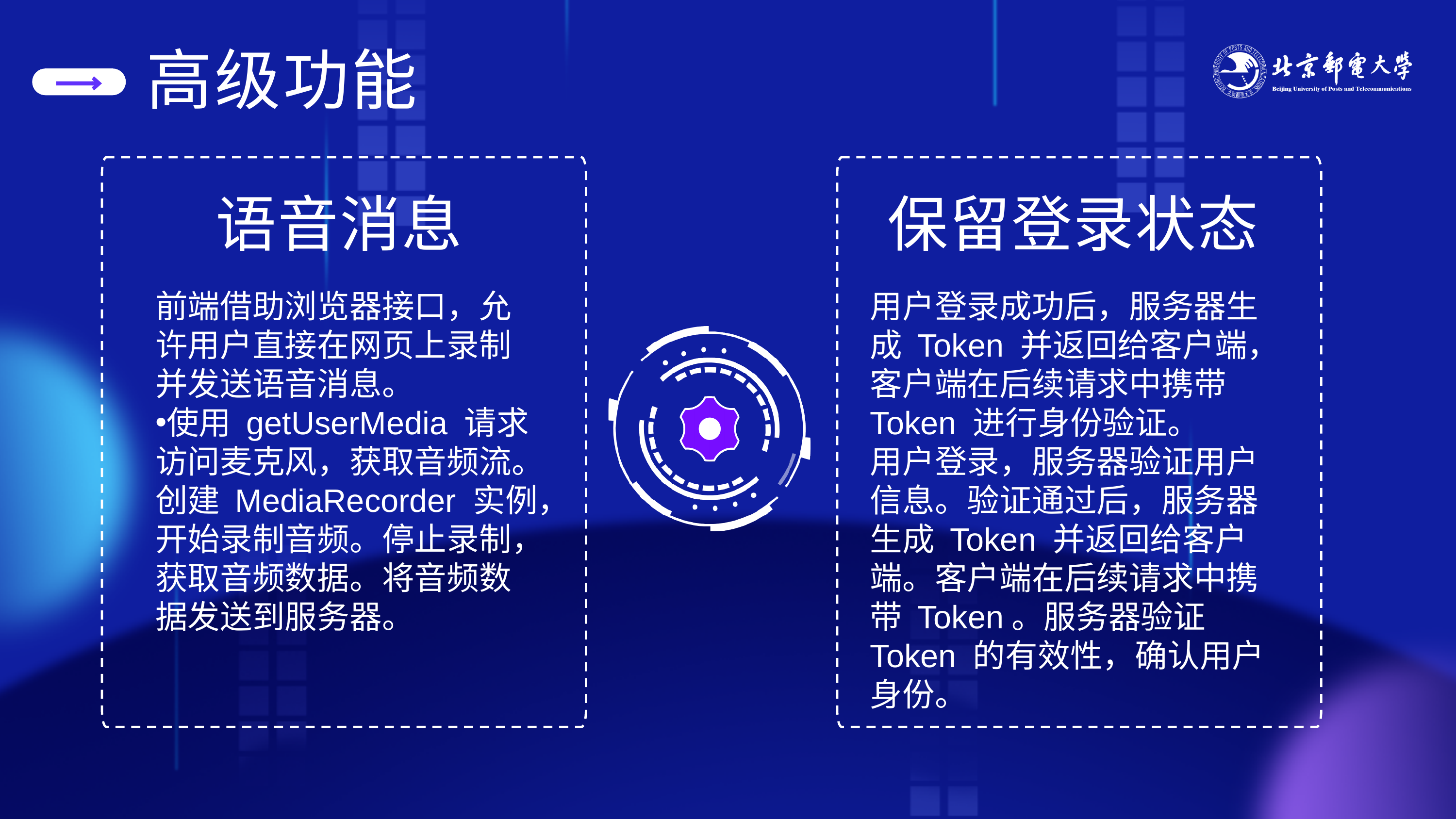

高级功能

语音消息
保留登录状态
前端借助浏览器接口，允许用户直接在网页上录制并发送语音消息。
使用 getUserMedia 请求访问麦克风，获取音频流。创建 MediaRecorder 实例，开始录制音频。停止录制，获取音频数据。将音频数据发送到服务器。
用户登录成功后，服务器生成 Token 并返回给客户端，客户端在后续请求中携带 Token 进行身份验证。
用户登录，服务器验证用户信息。验证通过后，服务器生成 Token 并返回给客户端。客户端在后续请求中携带 Token。服务器验证 Token 的有效性，确认用户身份。